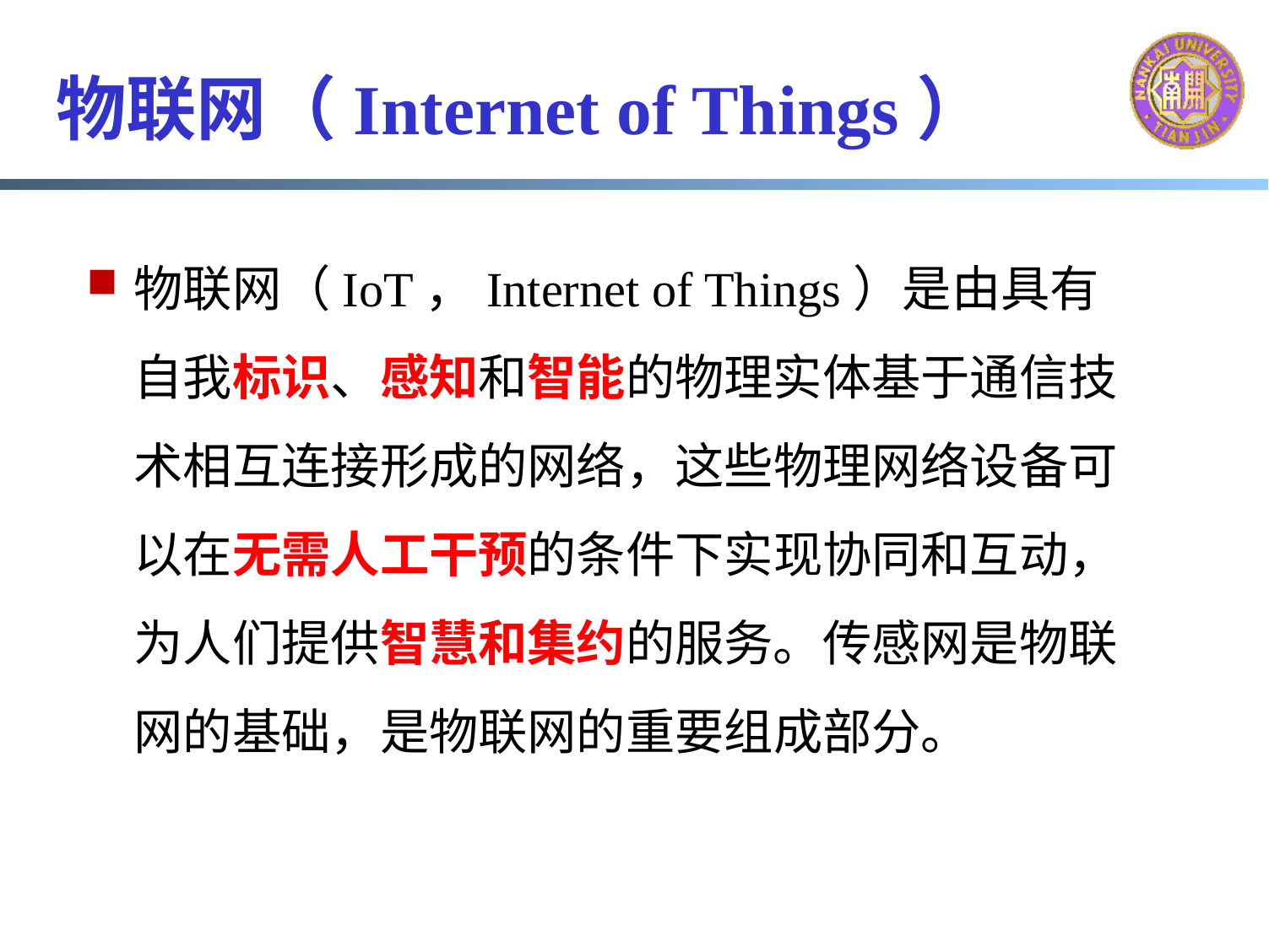

# 物联网（Internet of Things）
物联网（IoT，Internet of Things）是由具有自我标识、感知和智能的物理实体基于通信技术相互连接形成的网络，这些物理网络设备可以在无需人工干预的条件下实现协同和互动，为人们提供智慧和集约的服务。传感网是物联网的基础，是物联网的重要组成部分。